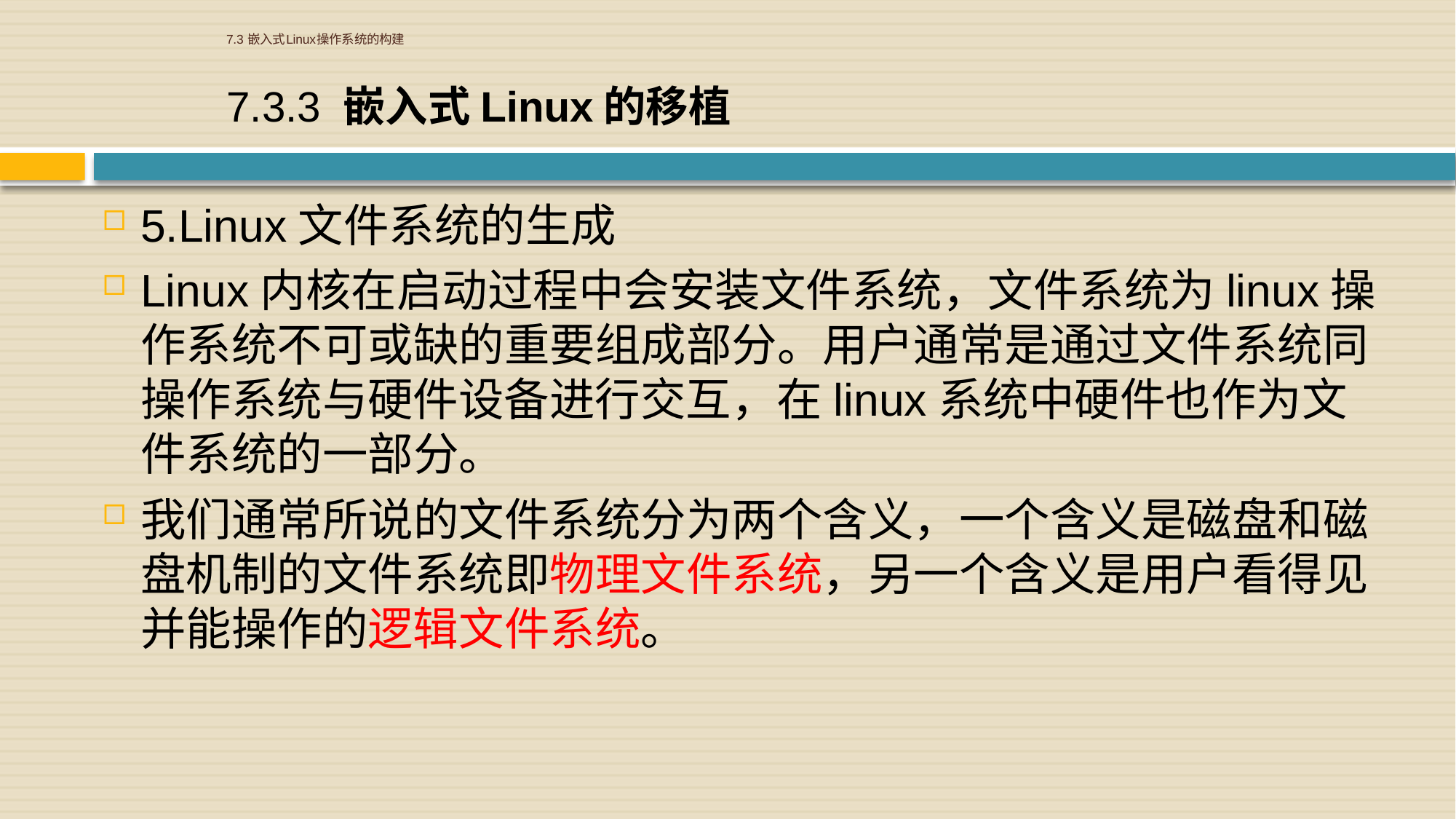

# 7.3 嵌入式Linux操作系统的构建
7.3.3 嵌入式Linux的移植
5.Linux文件系统的生成
Linux内核在启动过程中会安装文件系统，文件系统为linux操作系统不可或缺的重要组成部分。用户通常是通过文件系统同操作系统与硬件设备进行交互，在linux系统中硬件也作为文件系统的一部分。
我们通常所说的文件系统分为两个含义，一个含义是磁盘和磁盘机制的文件系统即物理文件系统，另一个含义是用户看得见并能操作的逻辑文件系统。